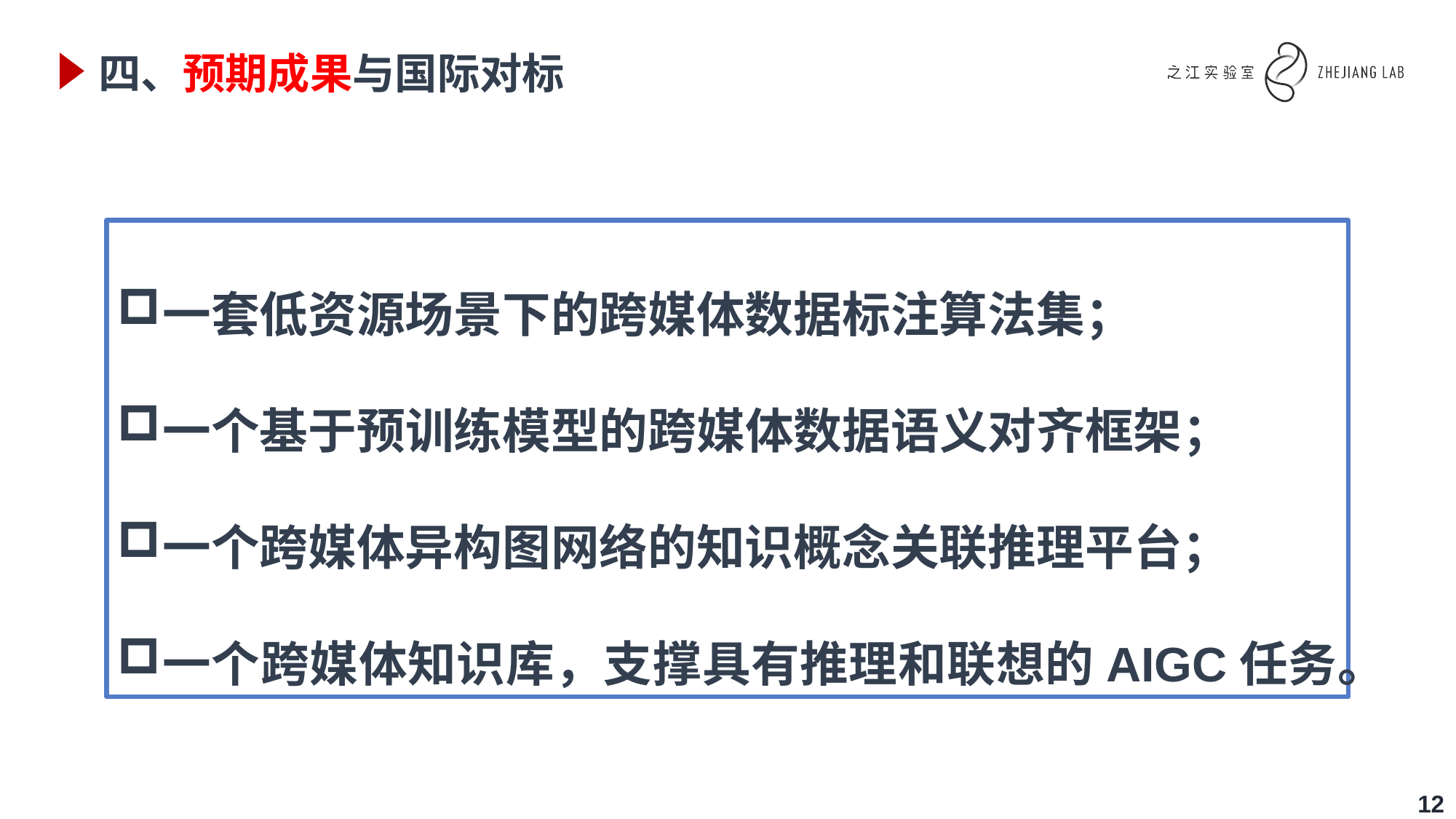

# 四、预期成果与国际对标
一套低资源场景下的跨媒体数据标注算法集；
一个基于预训练模型的跨媒体数据语义对齐框架；
一个跨媒体异构图网络的知识概念关联推理平台；
一个跨媒体知识库，支撑具有推理和联想的AIGC任务。